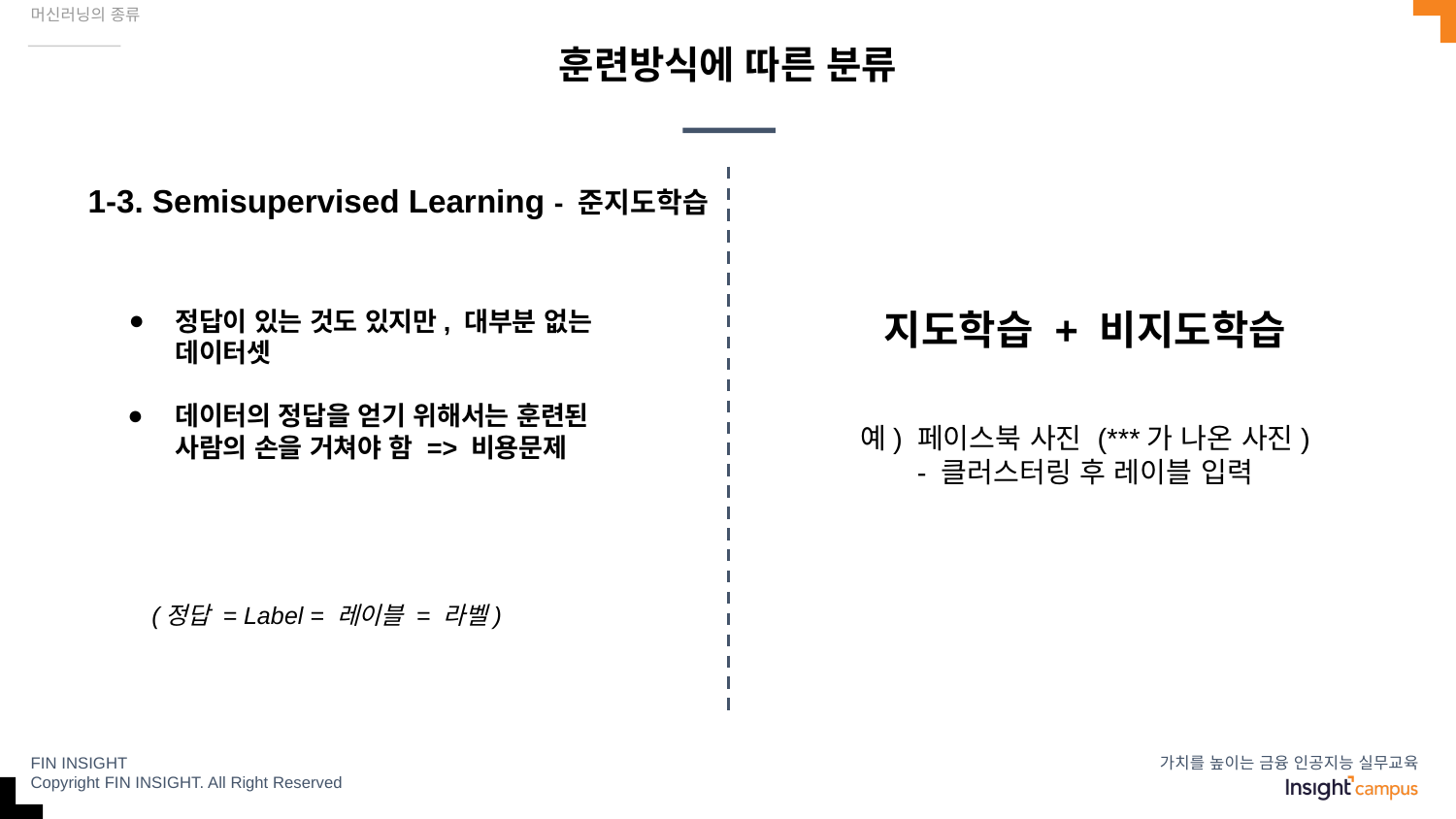

머신러닝의 종류
# 훈련방식에 따른 분류

1-3. Semisupervised Learning - 준지도학습
지도학습 + 비지도학습

예) 페이스북 사진 (***가 나온 사진)
- 클러스터링 후 레이블 입력
정답이 있는 것도 있지만, 대부분 없는 데이터셋

데이터의 정답을 얻기 위해서는 훈련된 사람의 손을 거쳐야 함 => 비용문제

(정답 = Label = 레이블 = 라벨)